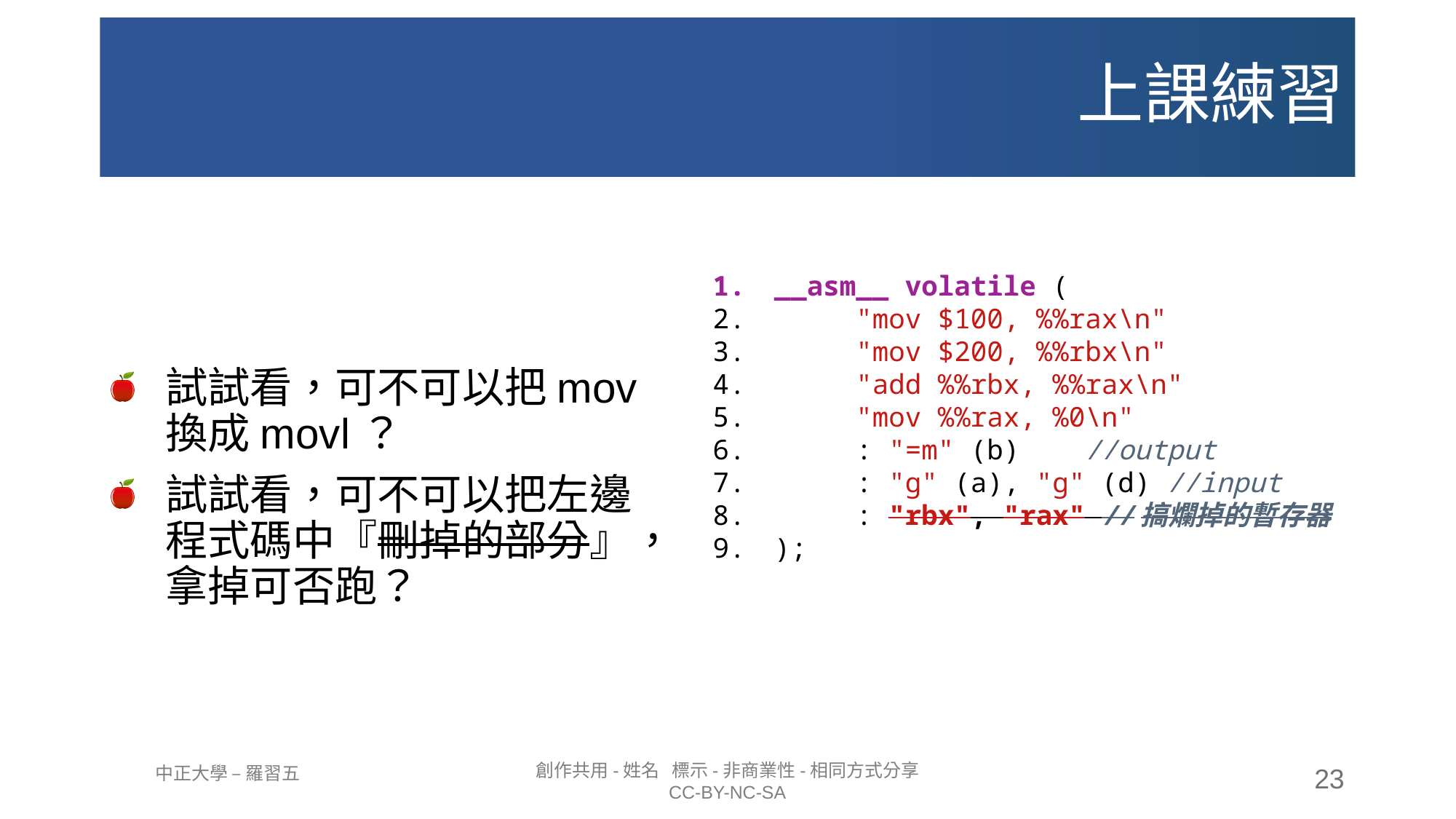

# 上課練習
試試看，可不可以把mov換成movl？
試試看，可不可以把左邊程式碼中『刪掉的部分』，拿掉可否跑？
__asm__ volatile (
     "mov $100, %%rax\n"
     "mov $200, %%rbx\n"
     "add %%rbx, %%rax\n"
     "mov %%rax, %0\n"
     : "=m" (b)    //output
     : "g" (a), "g" (d) //input
     : "rbx", "rax" //搞爛掉的暫存器
);